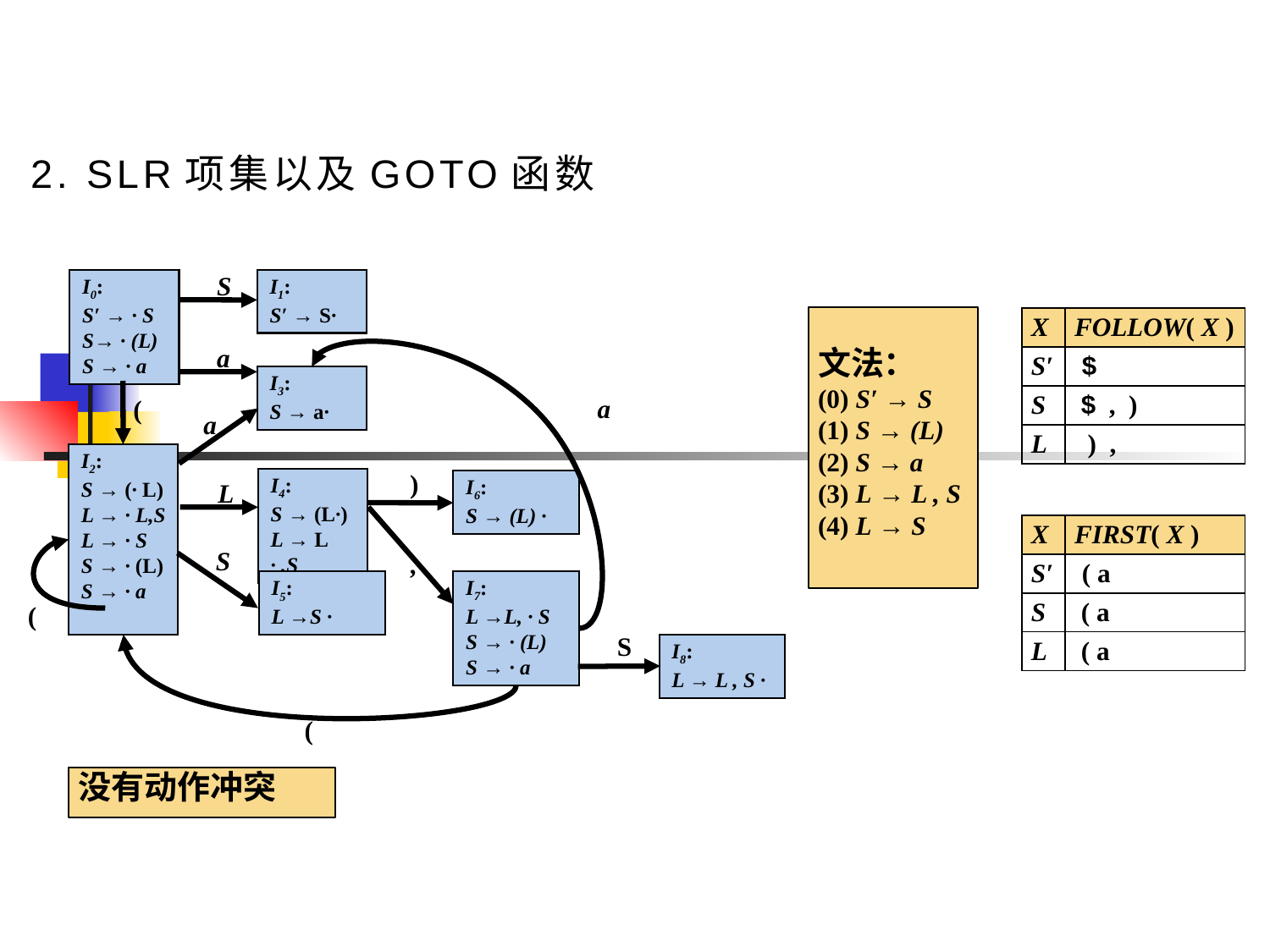

2. SLR项集以及GOTO函数
S
I0:
S′ → · S
S→ · (L)
S → · a
I1:
S′ → S·

文法：
(0) S′ → S
(1) S → (L)
(2) S → a
(3) L → L , S
(4) L → S
| X | FOLLOW( X ) |
| --- | --- |
| S′ | $ |
| S | $ , ) |
| L | ) , |
a
I3:
S → a·

a
(
a

I2:
S → (· L)
L → · L,S
L → · S
S → · (L)
S → · a
)
I4:
S → (L·)
L → L · ,S
I6:
S → (L) ·
L

| X | FIRST( X ) |
| --- | --- |
| S′ | ( a |
| S | ( a |
| L | ( a |
S
,

I7:
L →L, · S
S → · (L)
S → · a
I5:
L →S ·
(
S
I8:
L → L , S ·

(
没有动作冲突